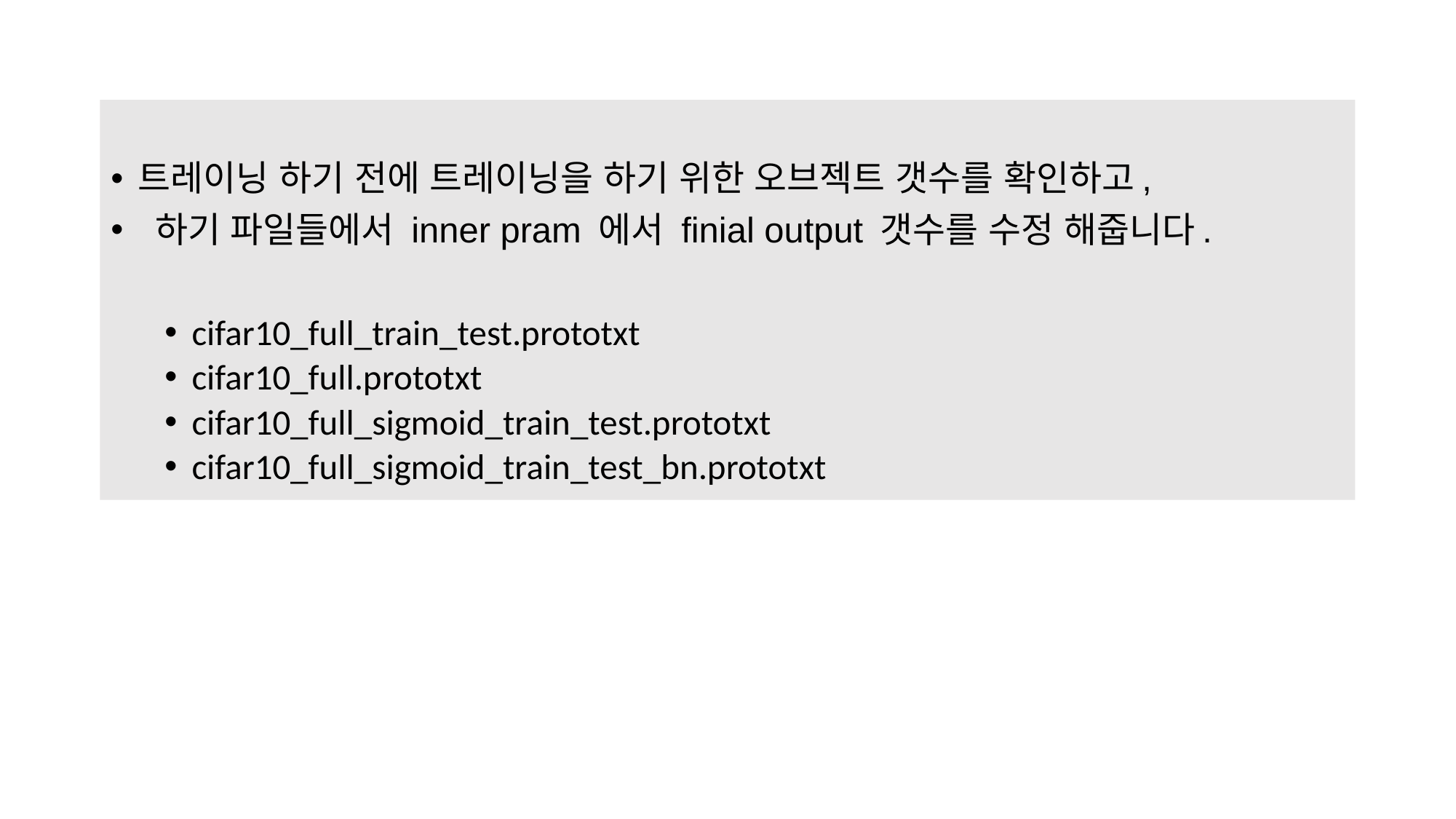

트레이닝 하기 전에 트레이닝을 하기 위한 오브젝트 갯수를 확인하고,
 하기 파일들에서 inner pram 에서 finial output 갯수를 수정 해줍니다.

cifar10_full_train_test.prototxt
cifar10_full.prototxt
cifar10_full_sigmoid_train_test.prototxt
cifar10_full_sigmoid_train_test_bn.prototxt